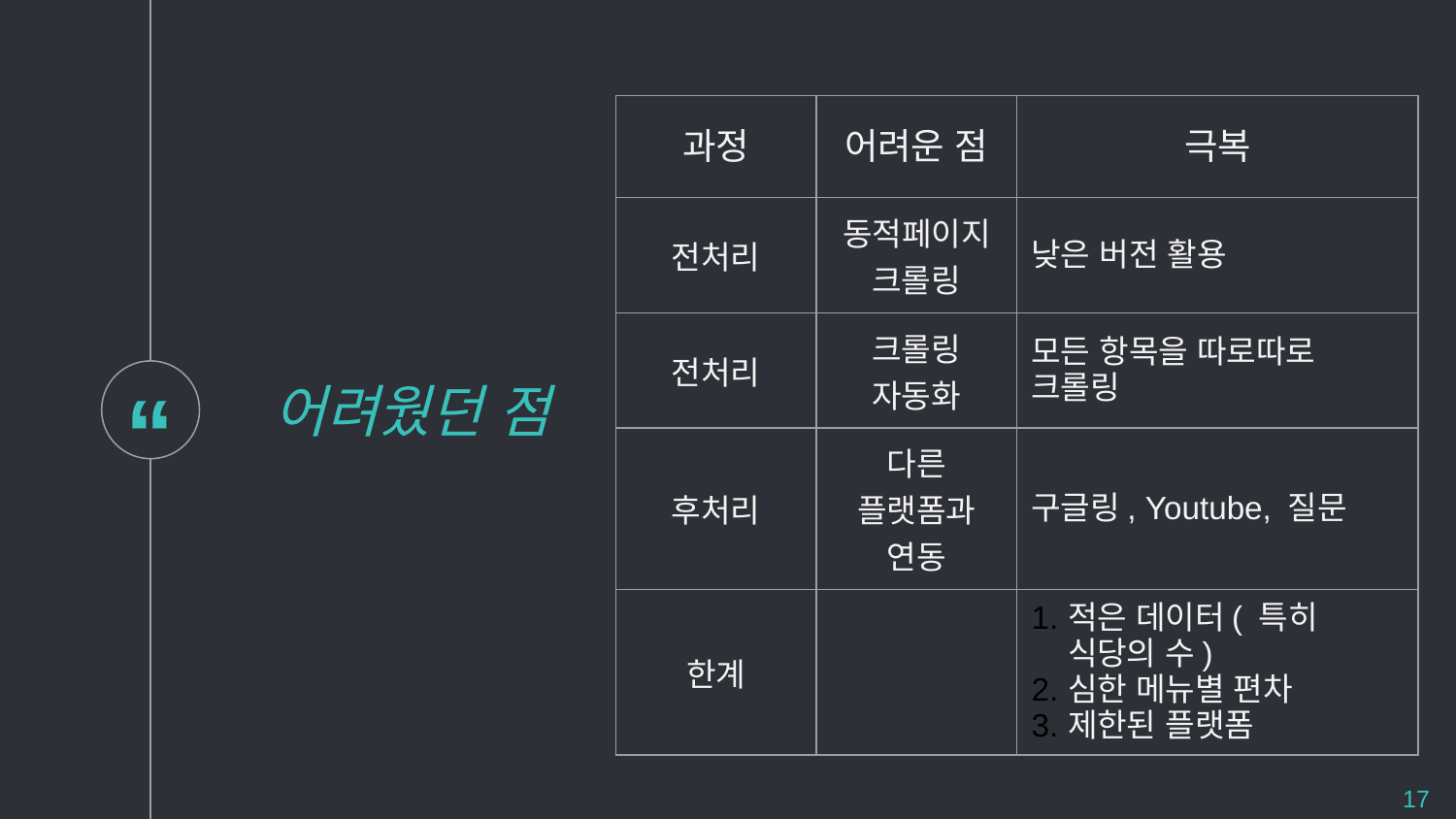

| 과정 | 어려운 점 | 극복 |
| --- | --- | --- |
| 전처리 | 동적페이지 크롤링 | 낮은 버전 활용 |
| 전처리 | 크롤링 자동화 | 모든 항목을 따로따로 크롤링 |
| 후처리 | 다른 플랫폼과 연동 | 구글링, Youtube, 질문 |
| 한계 |  | 적은 데이터( 특히 식당의 수) 심한 메뉴별 편차 제한된 플랫폼 |
어려웠던 점
17
https://docs.google.com/spreadsheets/d/1VJLqGbWgSiDIrIYgB9JfyCFj60GS8RlmzSk1al0IC1Q/edit#gid=1649424532